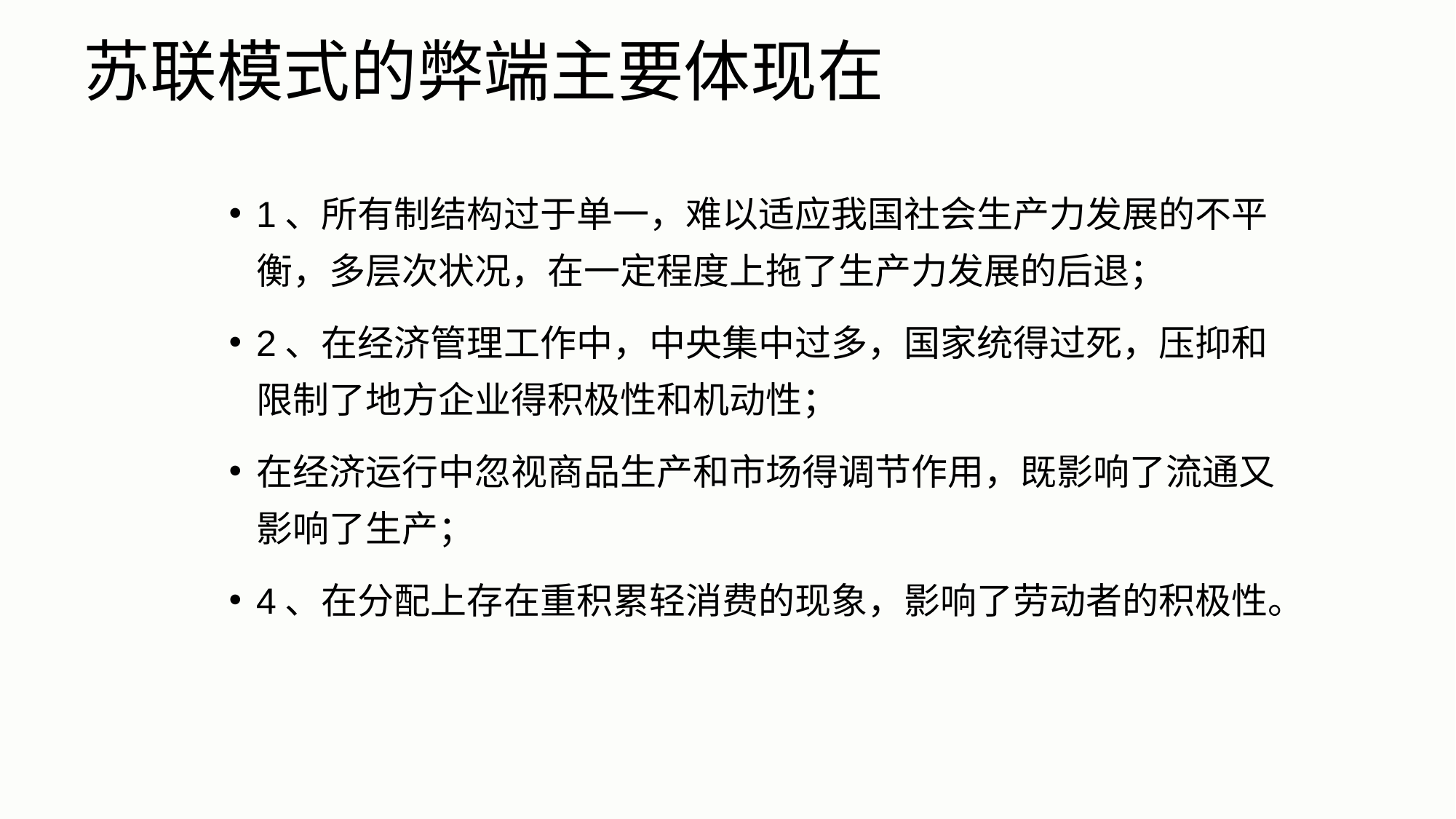

# 苏联模式的弊端主要体现在
1、所有制结构过于单一，难以适应我国社会生产力发展的不平衡，多层次状况，在一定程度上拖了生产力发展的后退；
2、在经济管理工作中，中央集中过多，国家统得过死，压抑和限制了地方企业得积极性和机动性；
在经济运行中忽视商品生产和市场得调节作用，既影响了流通又影响了生产；
4、在分配上存在重积累轻消费的现象，影响了劳动者的积极性。